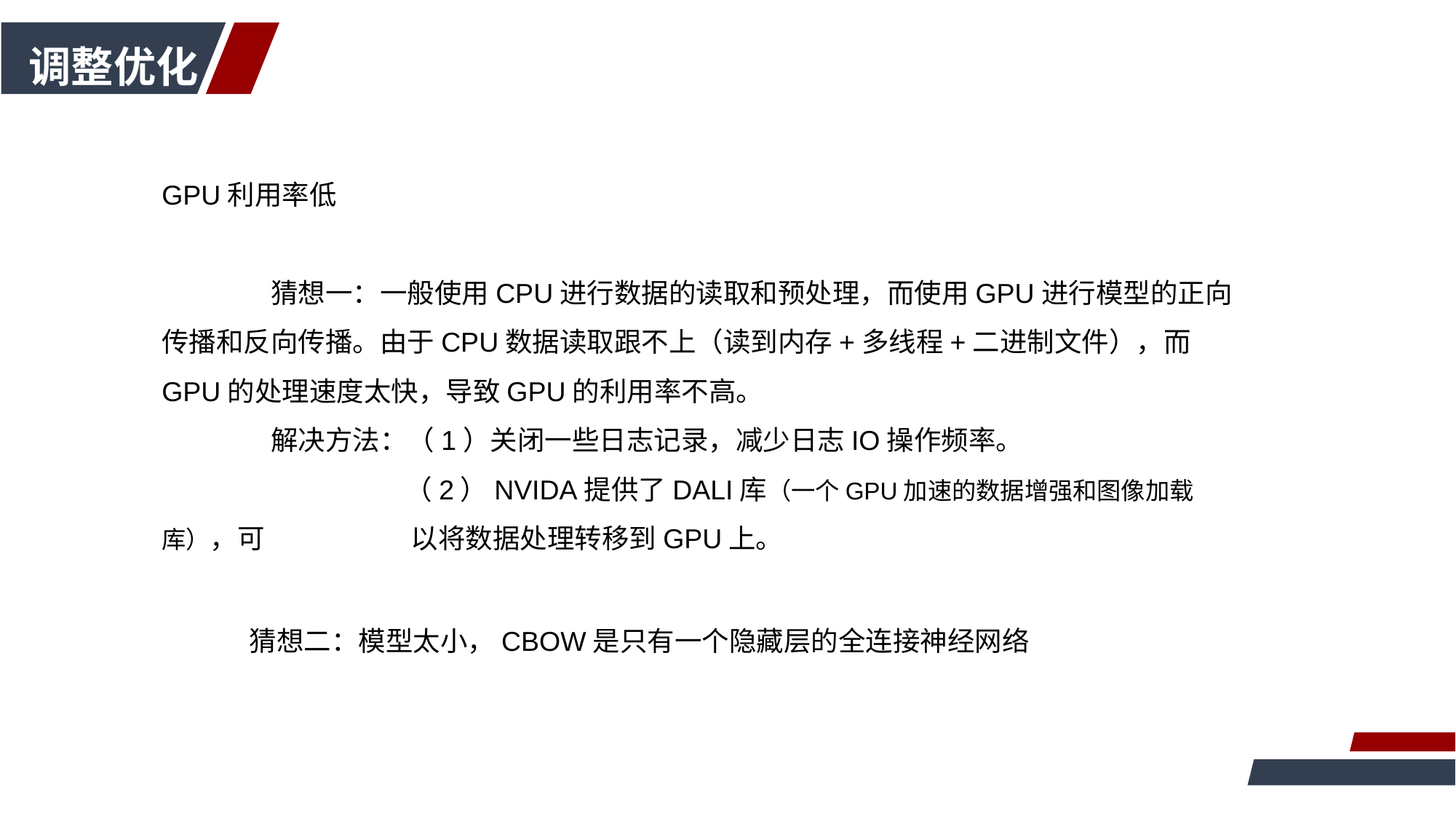

调整优化

GPU利用率低

	猜想一：一般使用CPU进行数据的读取和预处理，而使用GPU进行模型的正向传播和反向传播。由于CPU数据读取跟不上（读到内存+多线程+二进制文件），而GPU的处理速度太快，导致GPU的利用率不高。
	解决方法：（1）关闭一些日志记录，减少日志IO操作频率。
		   （2）NVIDA提供了DALI库（一个GPU加速的数据增强和图像加载库），可		     以将数据处理转移到GPU上。

猜想二：模型太小，CBOW是只有一个隐藏层的全连接神经网络